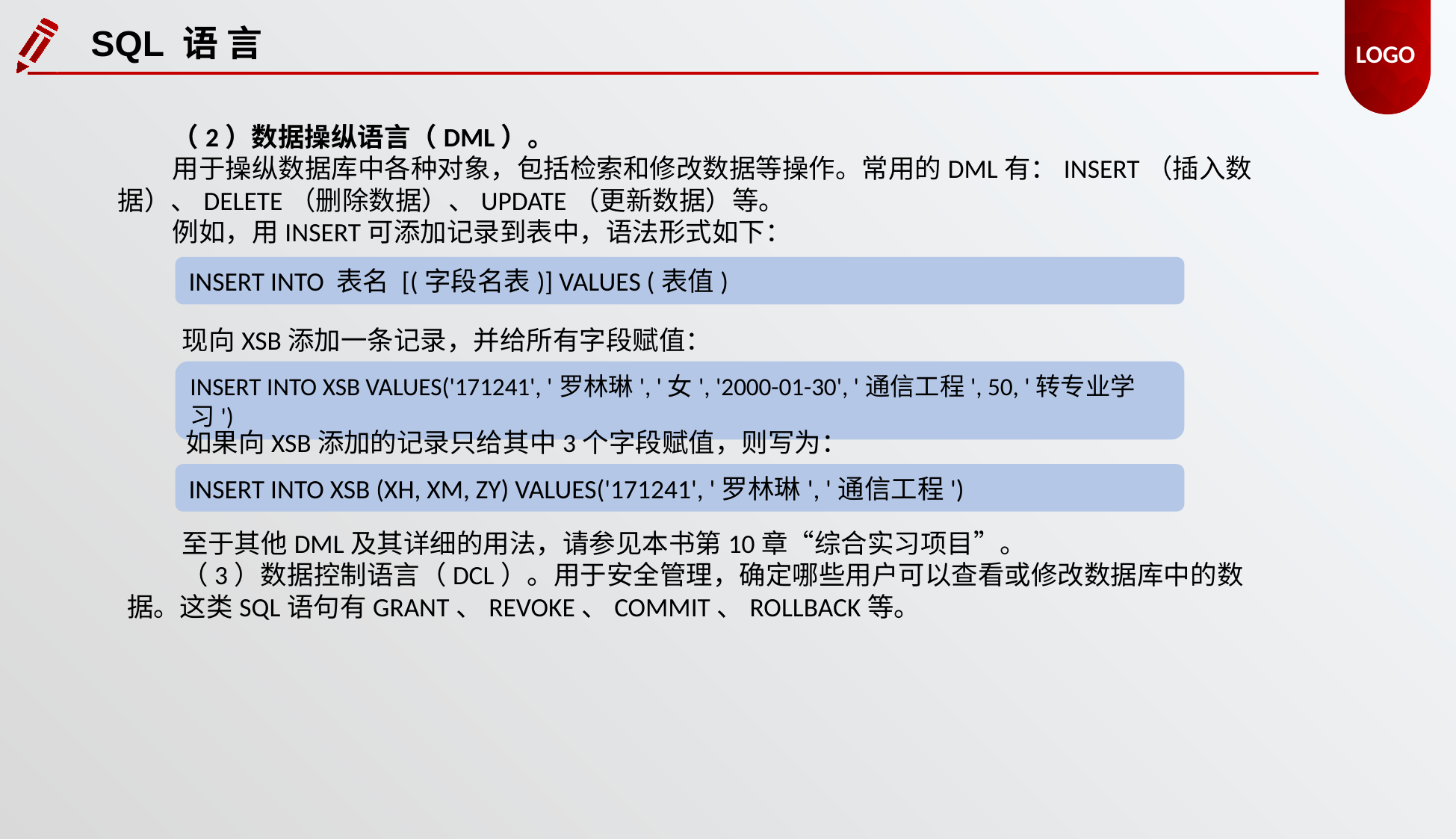

LOGO
SQL 语 言

（2）数据操纵语言（DML）。
用于操纵数据库中各种对象，包括检索和修改数据等操作。常用的DML有：INSERT（插入数据）、DELETE（删除数据）、UPDATE（更新数据）等。
例如，用INSERT可添加记录到表中，语法形式如下：
INSERT INTO 表名 [(字段名表)] VALUES (表值)
现向XSB添加一条记录，并给所有字段赋值：
INSERT INTO XSB VALUES('171241', '罗林琳', '女', '2000-01-30', '通信工程', 50, '转专业学习')
如果向XSB添加的记录只给其中3个字段赋值，则写为：
INSERT INTO XSB (XH, XM, ZY) VALUES('171241', '罗林琳', '通信工程')
至于其他DML及其详细的用法，请参见本书第10章“综合实习项目”。
（3）数据控制语言（DCL）。用于安全管理，确定哪些用户可以查看或修改数据库中的数据。这类SQL语句有GRANT、REVOKE、COMMIT、ROLLBACK等。